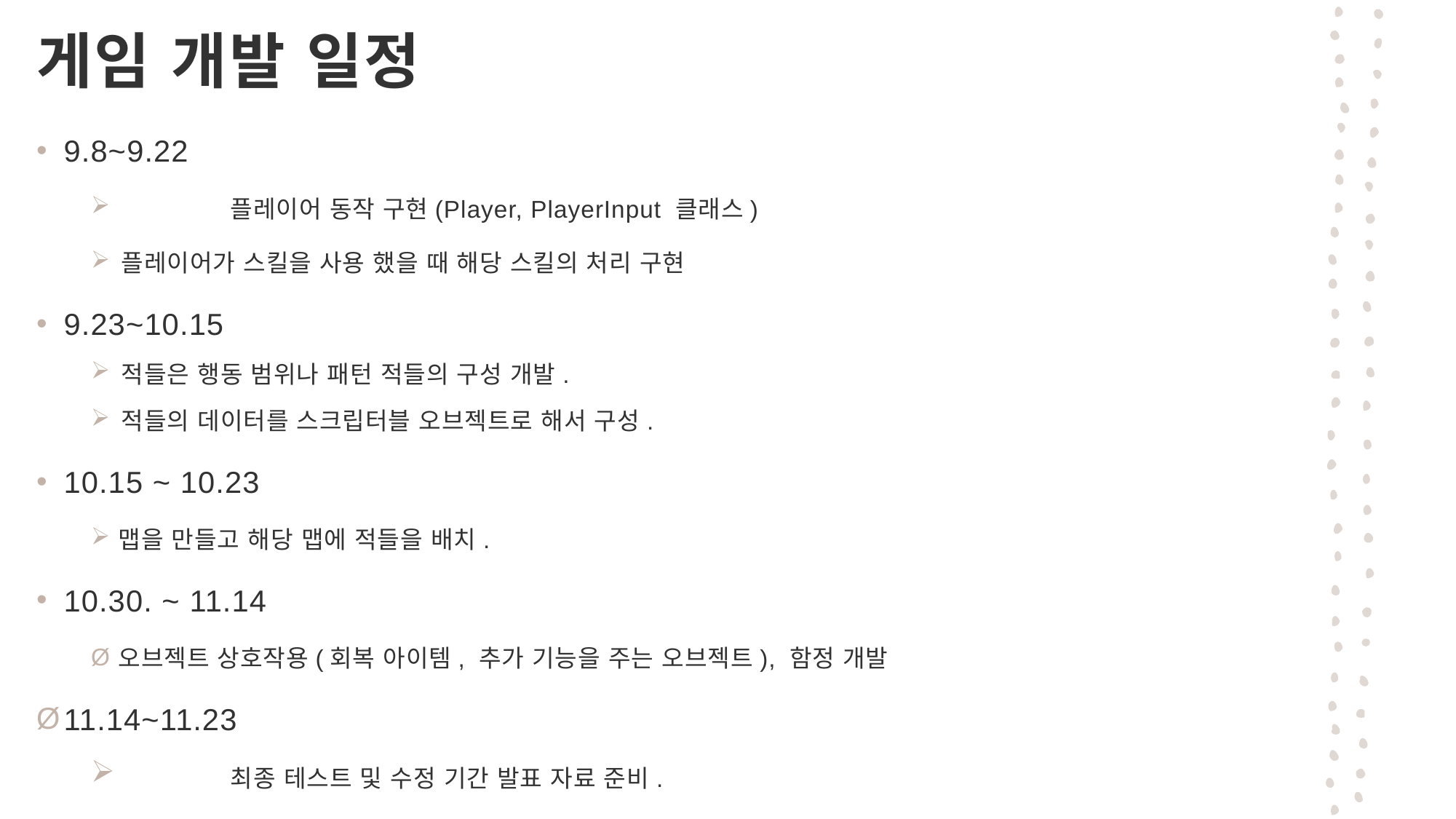

# 게임 개발 일정
9.8~9.22
	플레이어 동작 구현(Player, PlayerInput 클래스)
플레이어가 스킬을 사용 했을 때 해당 스킬의 처리 구현
9.23~10.15
적들은 행동 범위나 패턴 적들의 구성 개발.
적들의 데이터를 스크립터블 오브젝트로 해서 구성.
10.15 ~ 10.23
맵을 만들고 해당 맵에 적들을 배치.
10.30. ~ 11.14
오브젝트 상호작용(회복 아이템, 추가 기능을 주는 오브젝트), 함정 개발
11.14~11.23
	최종 테스트 및 수정 기간 발표 자료 준비.